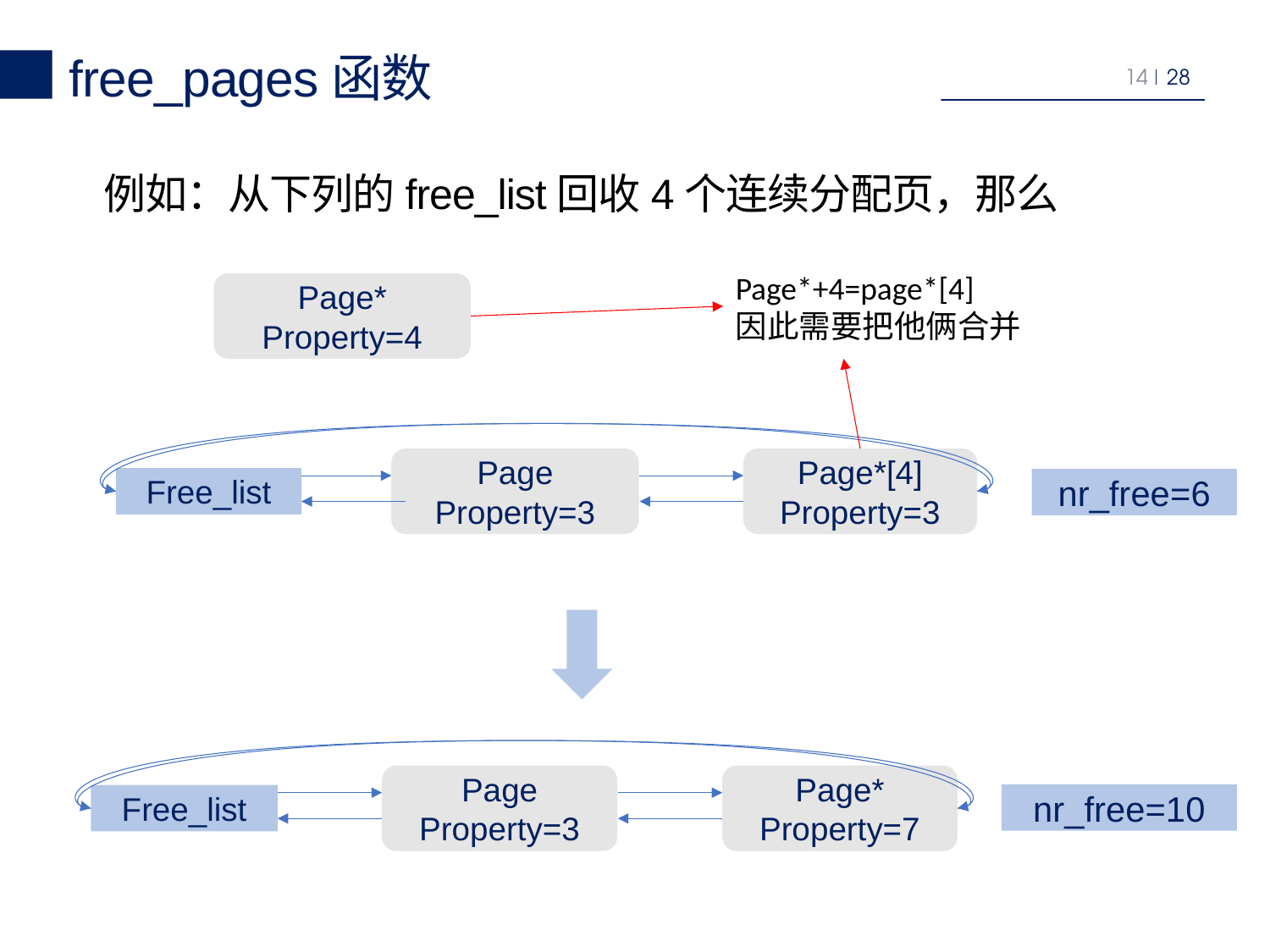

free_pages函数

14
例如：从下列的free_list回收4个连续分配页，那么
Page*+4=page*[4]
因此需要把他俩合并
Page*
Property=4
Page*[4]
Property=3
Page
Property=3
Free_list
nr_free=6

Page*
Property=7
Page
Property=3
nr_free=10
Free_list